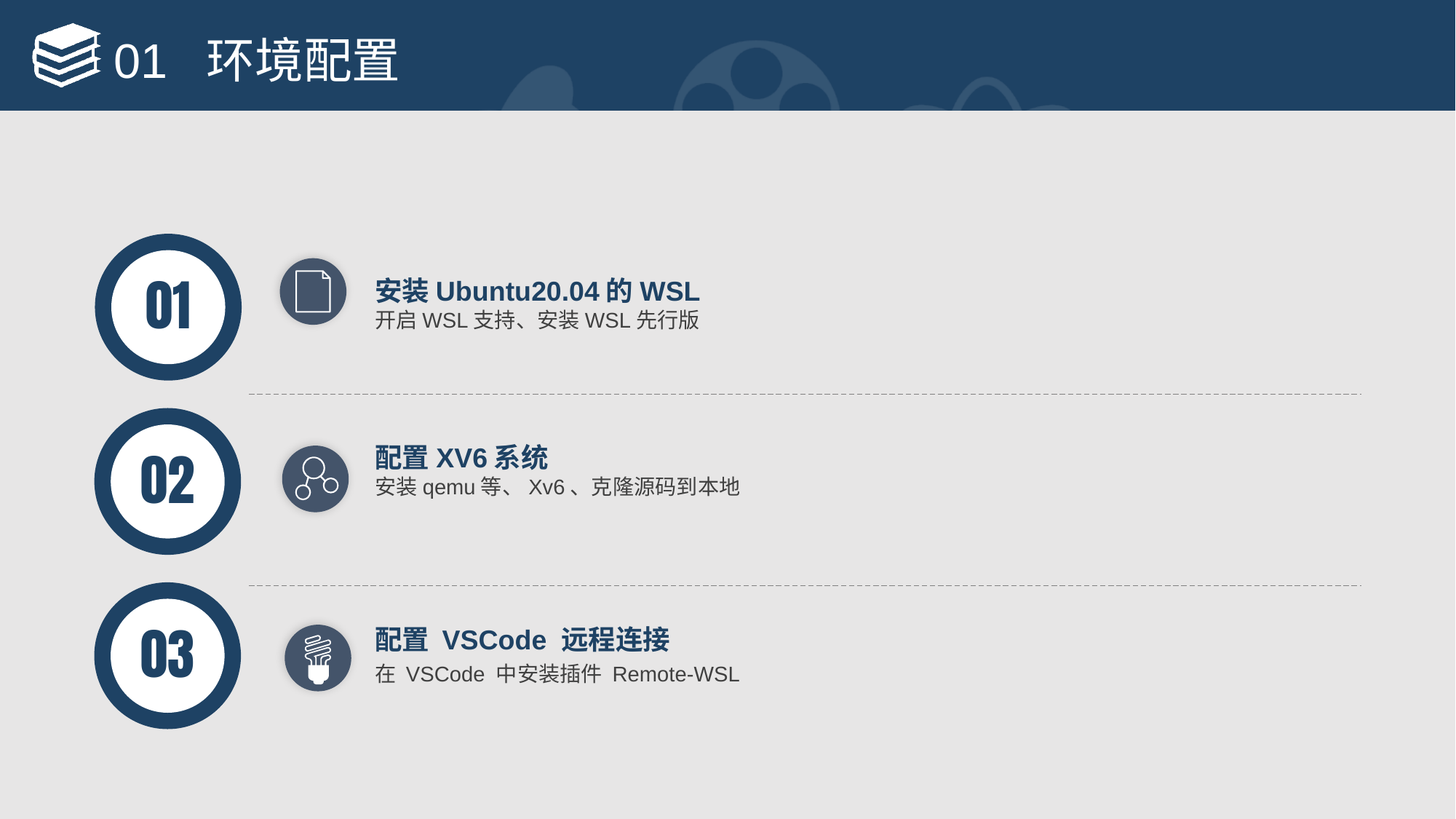

# 01  环境配置

01

安装Ubuntu20.04的WSL
开启WSL支持、安装WSL先行版

02
配置XV6系统
安装qemu等、Xv6、克隆源码到本地

03

配置 VSCode 远程连接
在 VSCode 中安装插件 Remote-WSL